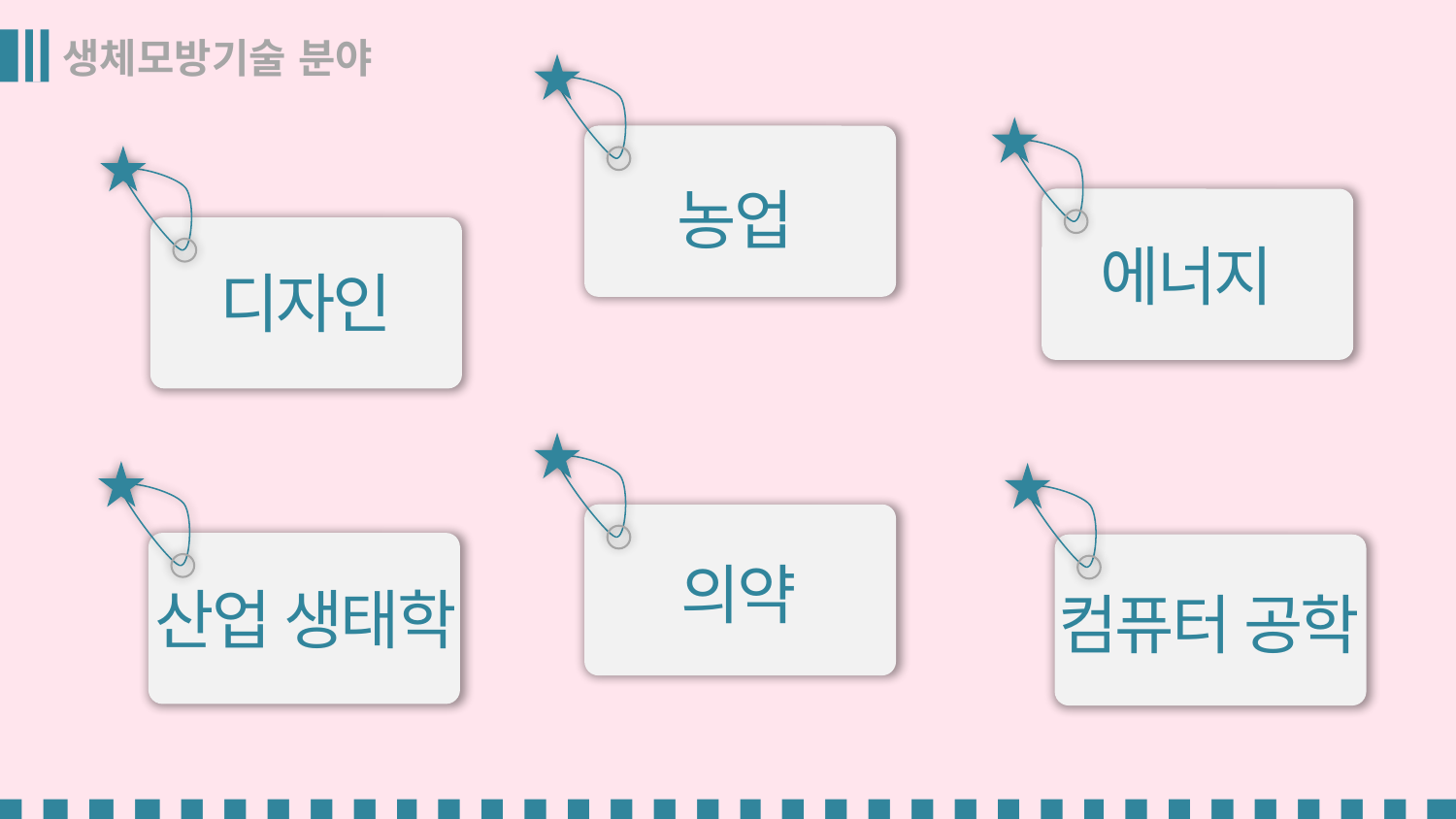

생체모방기술 분야

농업

에너지

디자인

의약

산업 생태학

컴퓨터 공학